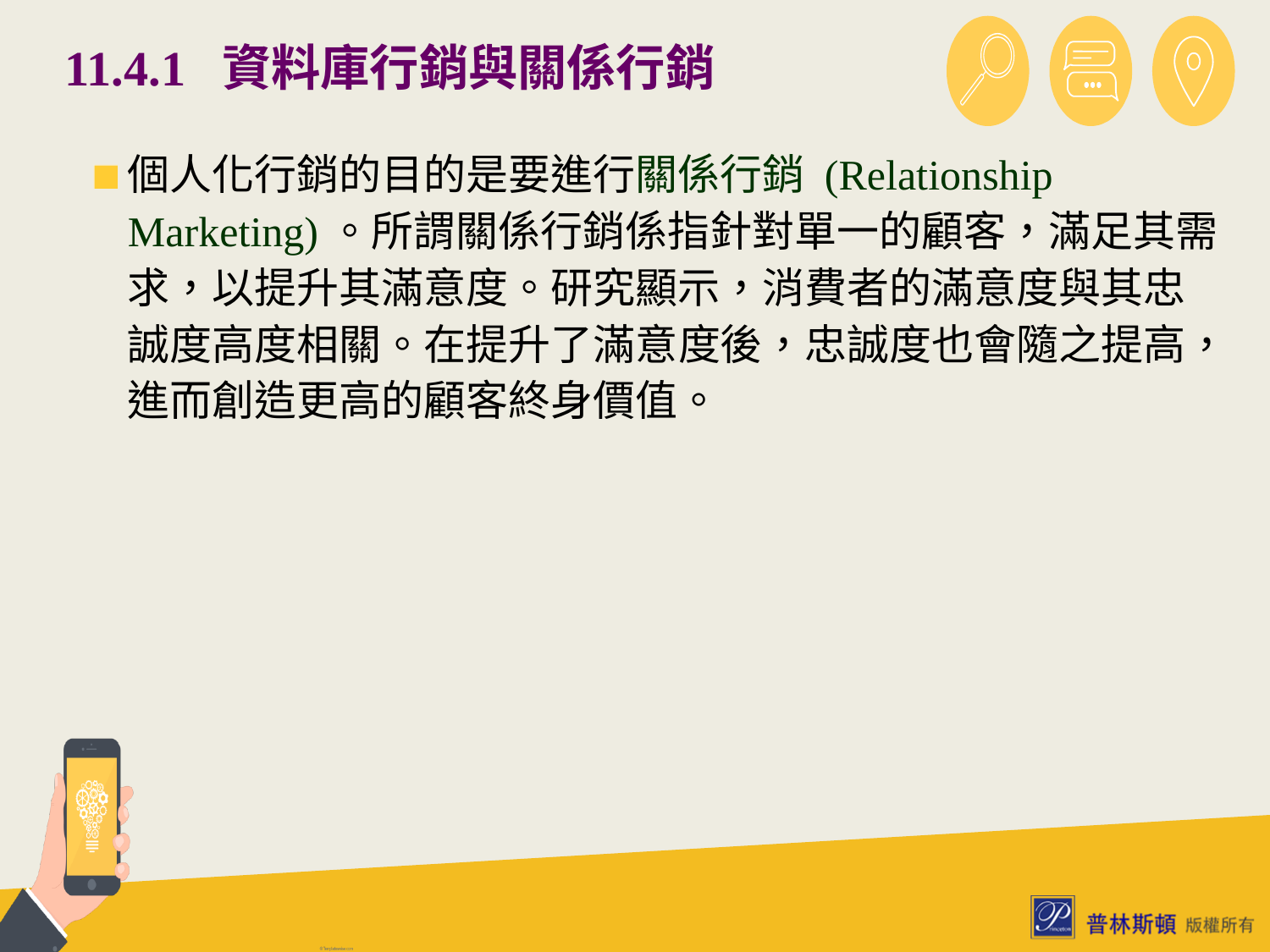

# 11.4.1  資料庫行銷與關係行銷
個人化行銷的目的是要進行關係行銷 (Relationship Marketing)。所謂關係行銷係指針對單一的顧客，滿足其需求，以提升其滿意度。研究顯示，消費者的滿意度與其忠誠度高度相關。在提升了滿意度後，忠誠度也會隨之提高，進而創造更高的顧客終身價值。